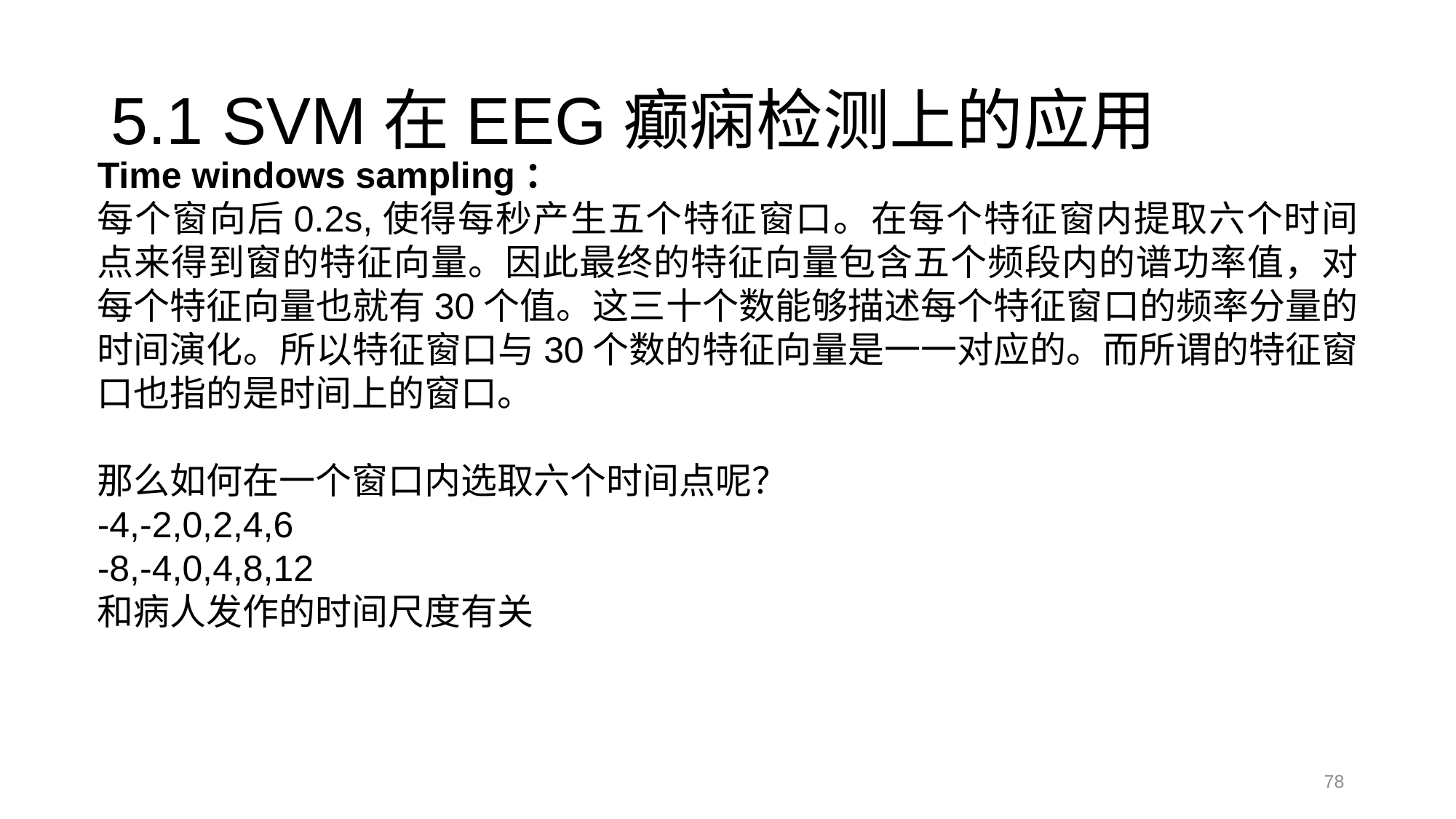

# 5.1 SVM在EEG癫痫检测上的应用
Time windows sampling：
每个窗向后0.2s,使得每秒产生五个特征窗口。在每个特征窗内提取六个时间点来得到窗的特征向量。因此最终的特征向量包含五个频段内的谱功率值，对每个特征向量也就有30个值。这三十个数能够描述每个特征窗口的频率分量的时间演化。所以特征窗口与30个数的特征向量是一一对应的。而所谓的特征窗口也指的是时间上的窗口。

那么如何在一个窗口内选取六个时间点呢？
-4,-2,0,2,4,6
-8,-4,0,4,8,12
和病人发作的时间尺度有关

78